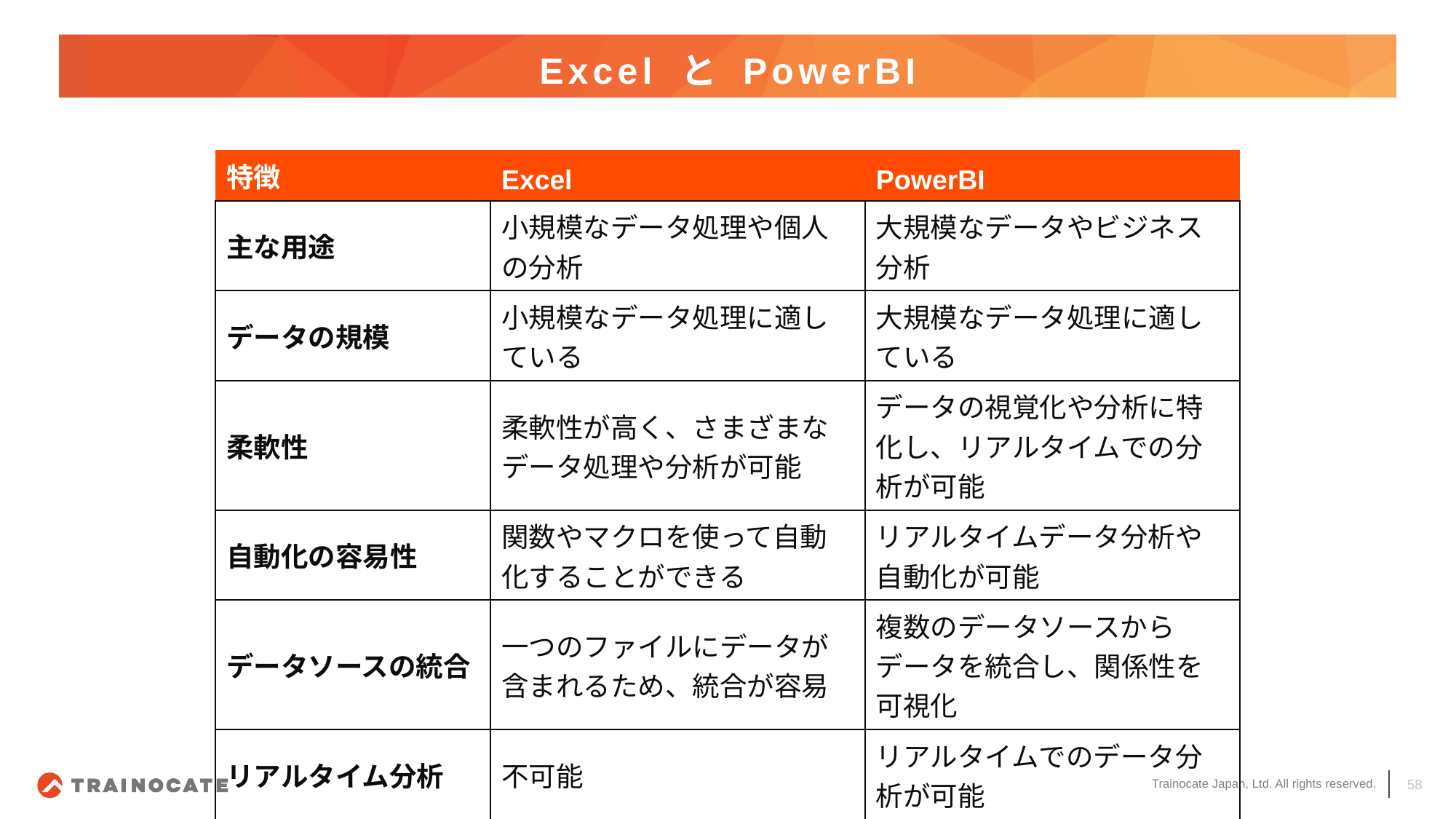

# Excel と PowerBI
| 特徴 | Excel | PowerBI |
| --- | --- | --- |
| 主な用途 | 小規模なデータ処理や個人の分析 | 大規模なデータやビジネス分析 |
| データの規模 | 小規模なデータ処理に適している | 大規模なデータ処理に適している |
| 柔軟性 | 柔軟性が高く、さまざまなデータ処理や分析が可能 | データの視覚化や分析に特化し、リアルタイムでの分析が可能 |
| 自動化の容易性 | 関数やマクロを使って自動化することができる | リアルタイムデータ分析や自動化が可能 |
| データソースの統合 | 一つのファイルにデータが含まれるため、統合が容易 | 複数のデータソースからデータを統合し、関係性を可視化 |
| リアルタイム分析 | 不可能 | リアルタイムでのデータ分析が可能 |
58